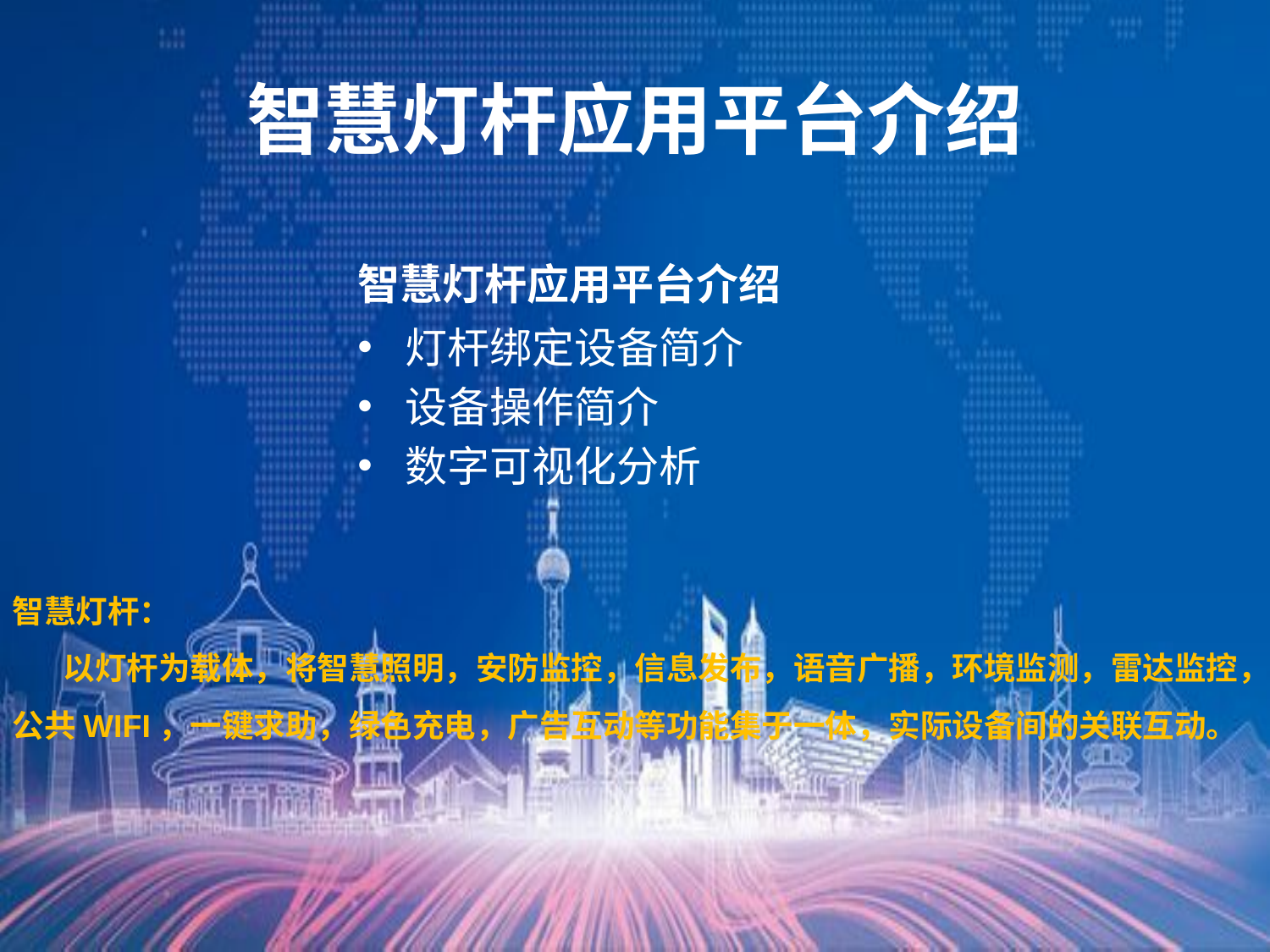

# 智慧灯杆应用平台介绍
智慧灯杆应用平台介绍
灯杆绑定设备简介
设备操作简介
数字可视化分析
智慧灯杆：
      以灯杆为载体，将智慧照明，安防监控，信息发布，语音广播，环境监测，雷达监控，公共WIFI，一键求助，绿色充电，广告互动等功能集于一体，实际设备间的关联互动。